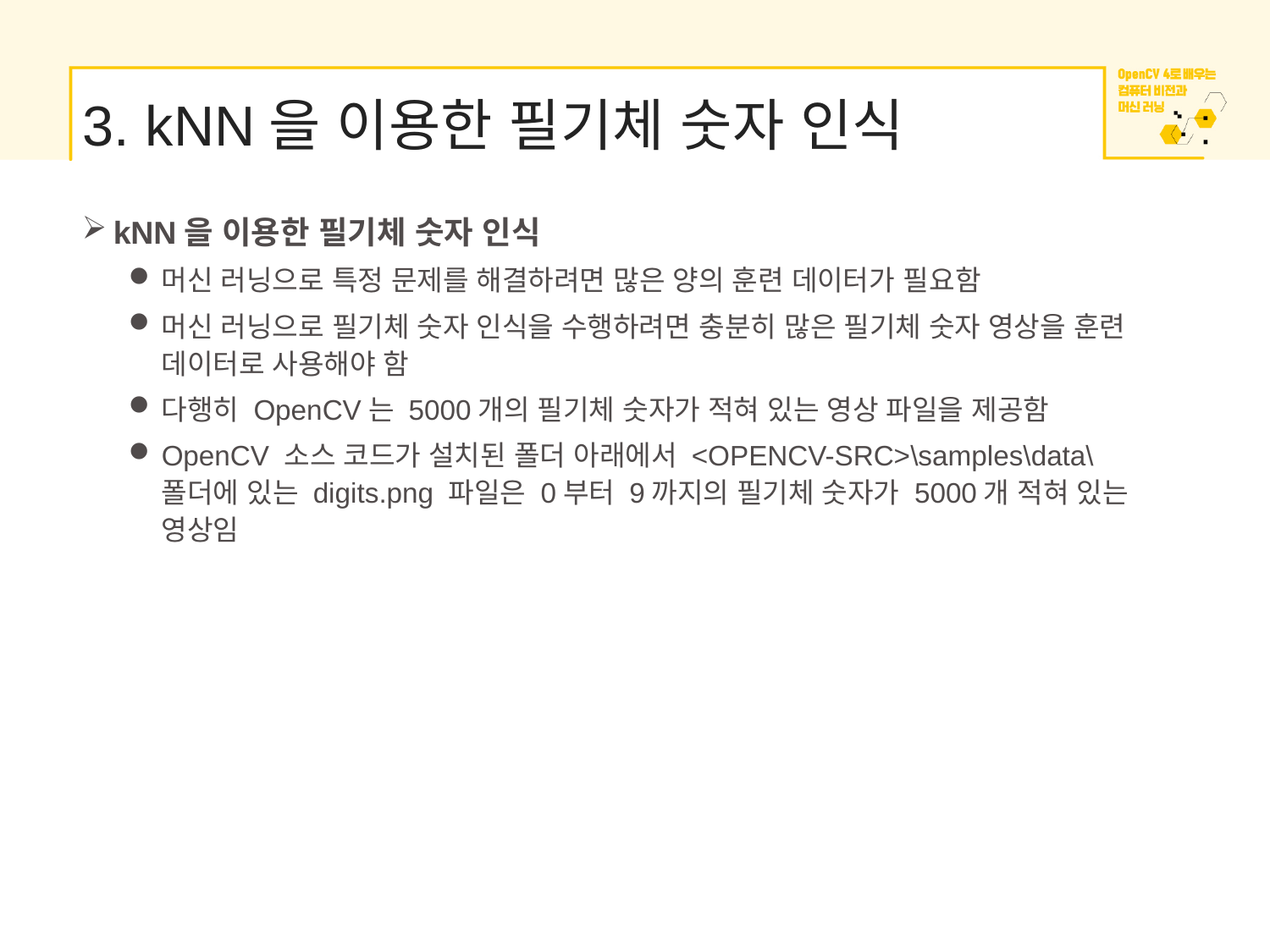

# 3. kNN을 이용한 필기체 숫자 인식
kNN을 이용한 필기체 숫자 인식
머신 러닝으로 특정 문제를 해결하려면 많은 양의 훈련 데이터가 필요함
머신 러닝으로 필기체 숫자 인식을 수행하려면 충분히 많은 필기체 숫자 영상을 훈련 데이터로 사용해야 함
다행히 OpenCV는 5000개의 필기체 숫자가 적혀 있는 영상 파일을 제공함
OpenCV 소스 코드가 설치된 폴더 아래에서 <OPENCV-SRC>\samples\data\ 폴더에 있는 digits.png 파일은 0부터 9까지의 필기체 숫자가 5000개 적혀 있는 영상임